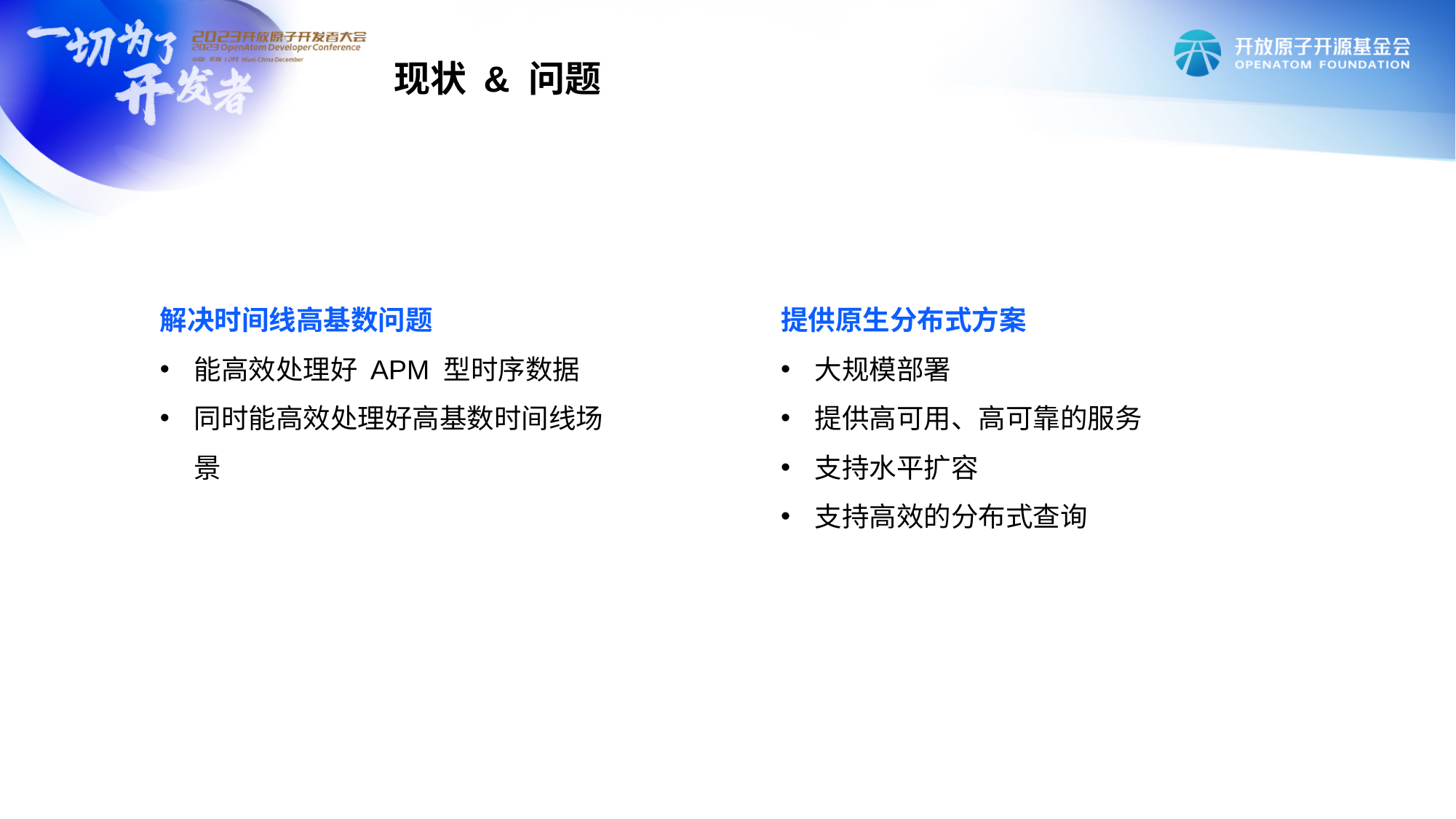

现状 & 问题
解决时间线高基数问题
能高效处理好 APM 型时序数据
同时能高效处理好高基数时间线场景
提供原生分布式方案
大规模部署
提供高可用、高可靠的服务
支持水平扩容
支持高效的分布式查询